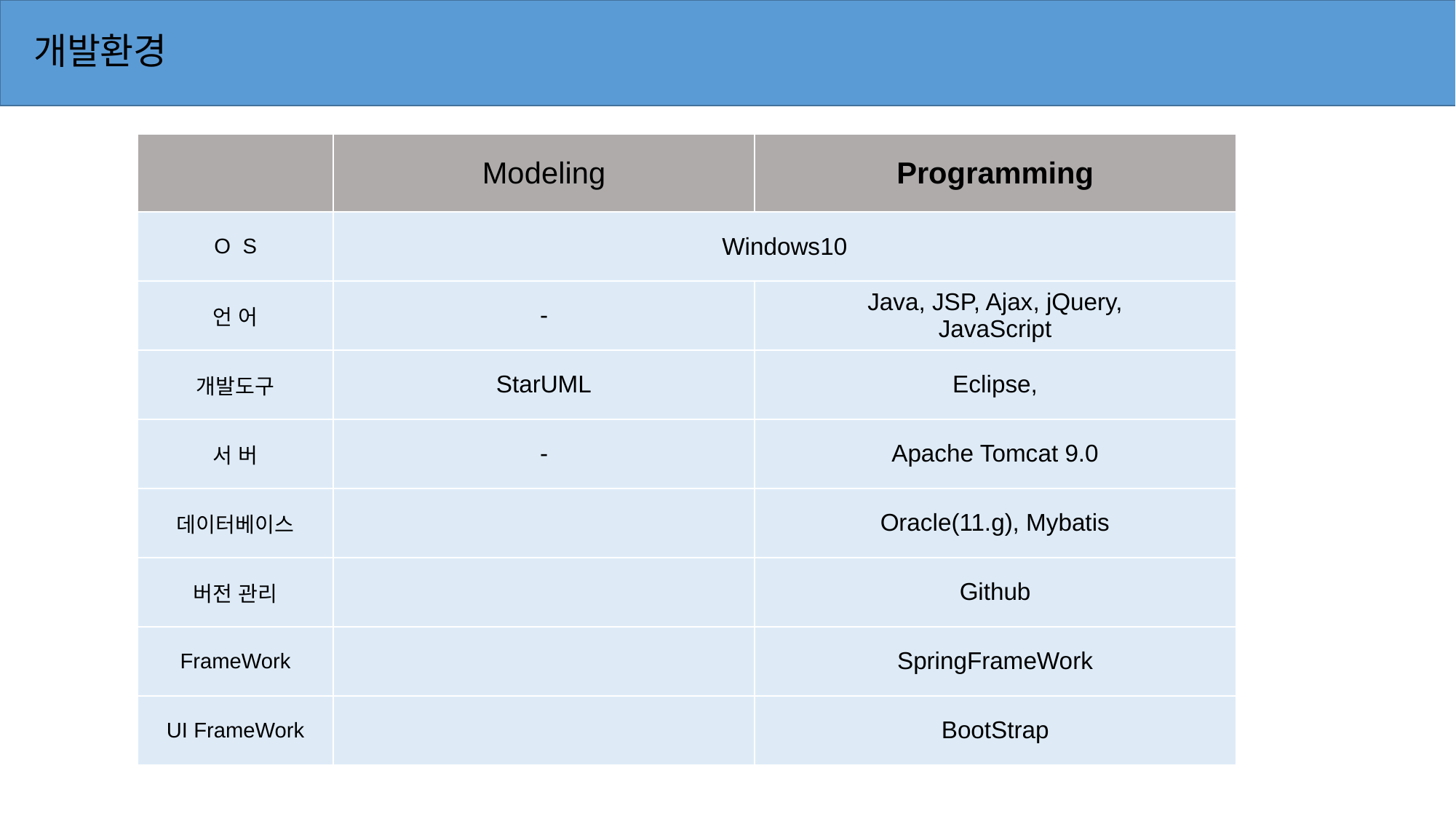

# 개발환경
|  | Modeling | Programming |
| --- | --- | --- |
| O S | Windows10 |  |
| 언 어 | - | Java, JSP, Ajax, jQuery, JavaScript |
| 개발도구 | StarUML | Eclipse, |
| 서 버 | - | Apache Tomcat 9.0 |
| 데이터베이스 |  | Oracle(11.g), Mybatis |
| 버전 관리 |  | Github |
| FrameWork |  | SpringFrameWork |
| UI FrameWork |  | BootStrap |